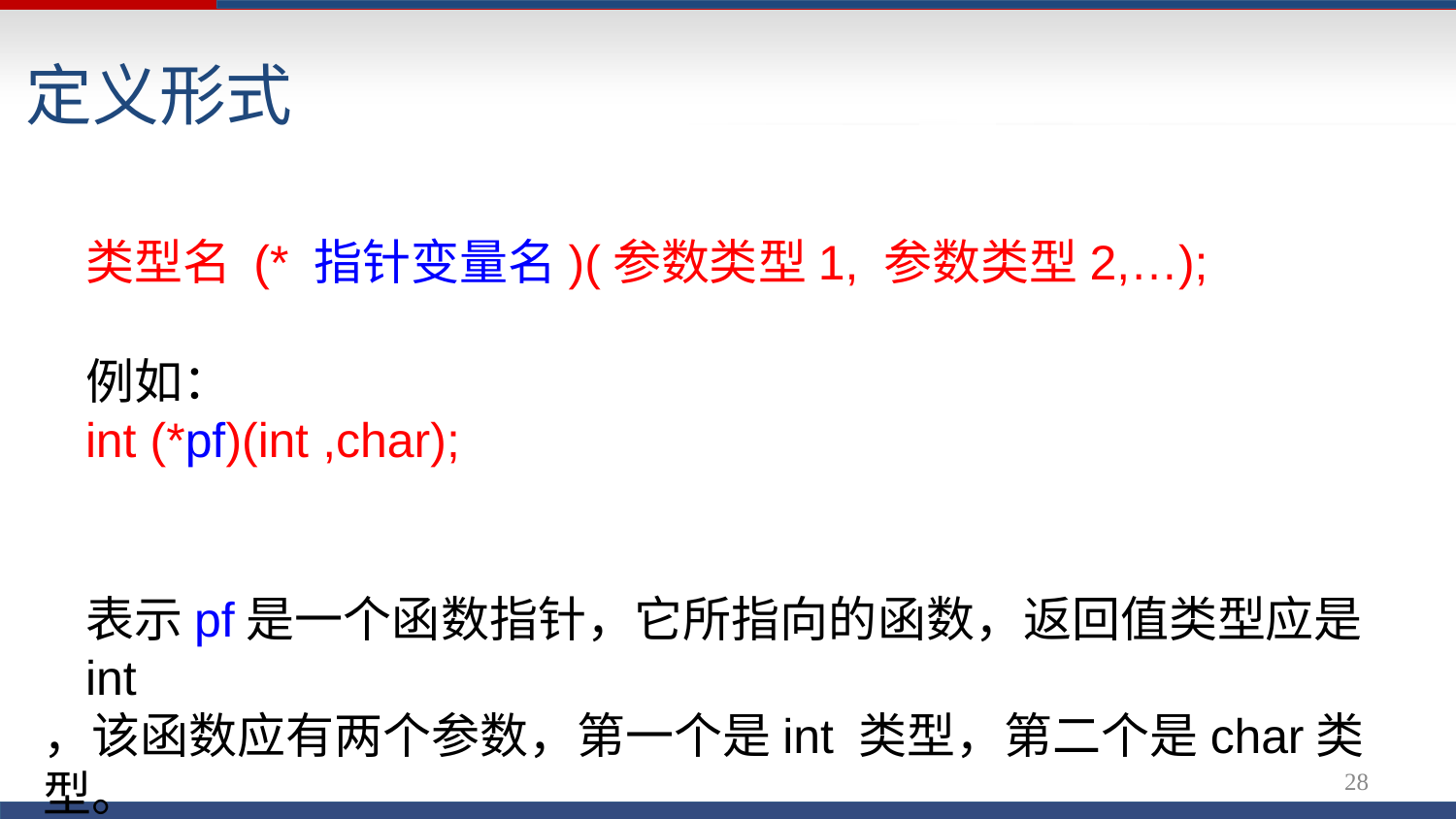

# 定义形式
类型名 (* 指针变量名)(参数类型1, 参数类型2,…);

例如：
int (*pf)(int ,char);

表示pf是一个函数指针，它所指向的函数，返回值类型应是int
，该函数应有两个参数，第一个是int 类型，第二个是char类型。
28